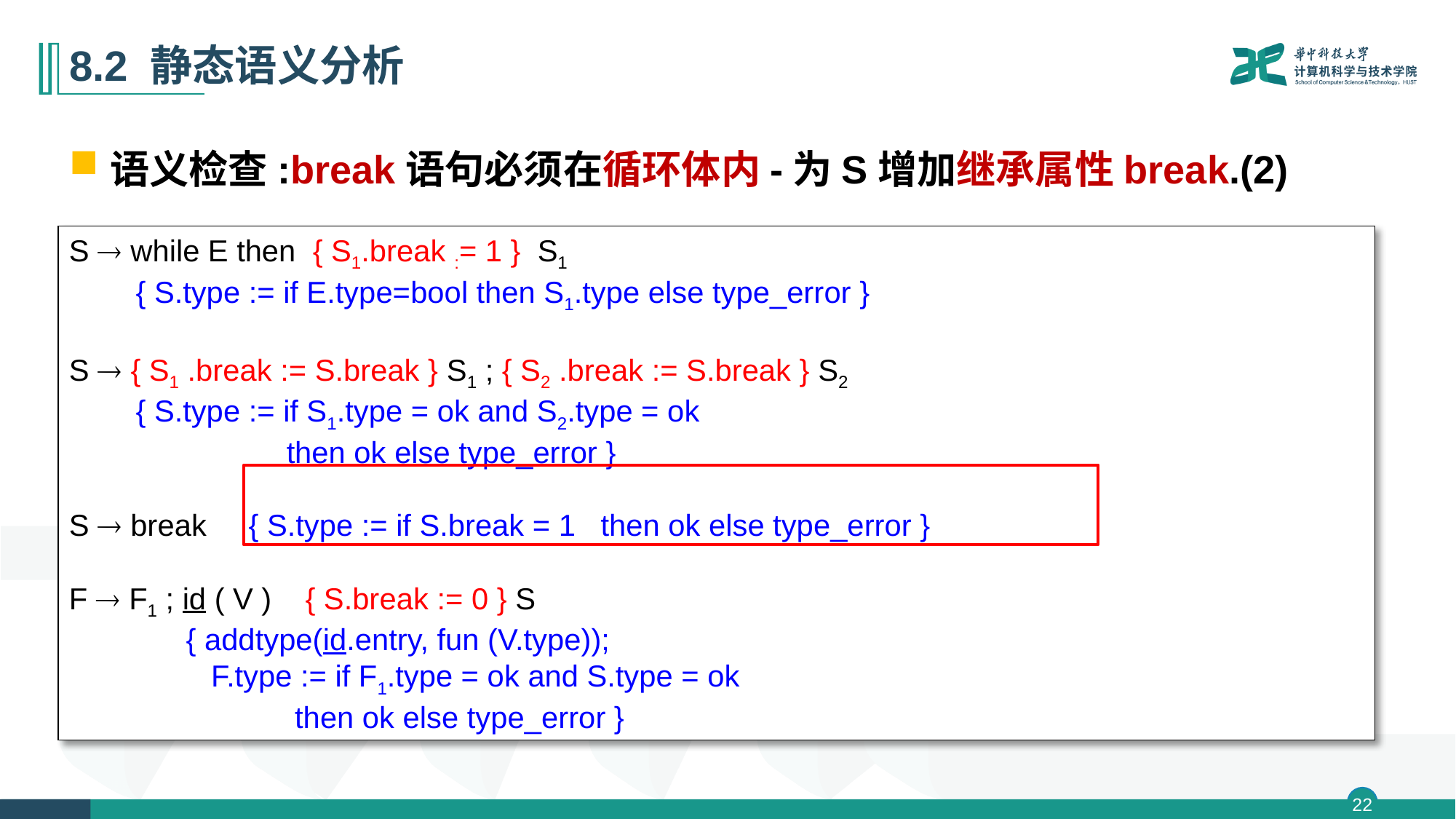

# 8.2 静态语义分析
语义检查:break语句必须在循环体内-为S增加继承属性break.(2)
S → while E then  { S1.break := 1 }  S1
        { S.type := if E.type=bool then S1.type else type_error }

S → { S1 .break := S.break } S1 ; { S2 .break := S.break } S2
        { S.type := if S1.type = ok and S2.type = ok
                          then ok else type_error }

S → break     { S.type := if S.break = 1   then ok else type_error }

F → F1 ; id ( V )    { S.break := 0 } S
              { addtype(id.entry, fun (V.type));
                 F.type := if F1.type = ok and S.type = ok
                           then ok else type_error }